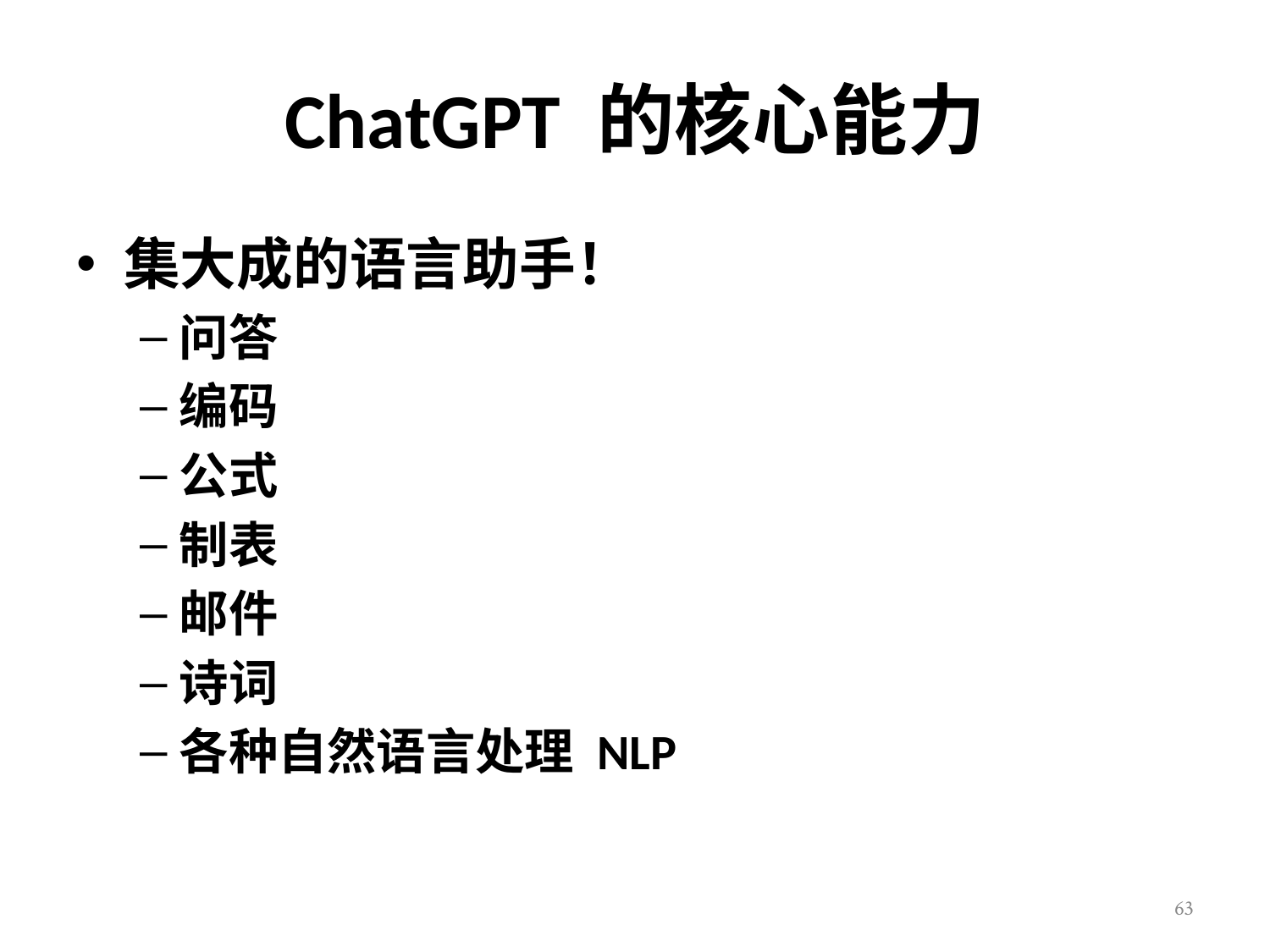

# ChatGPT 的核心能力
集大成的语言助手！
问答
编码
公式
制表
邮件
诗词
各种自然语言处理 NLP
63